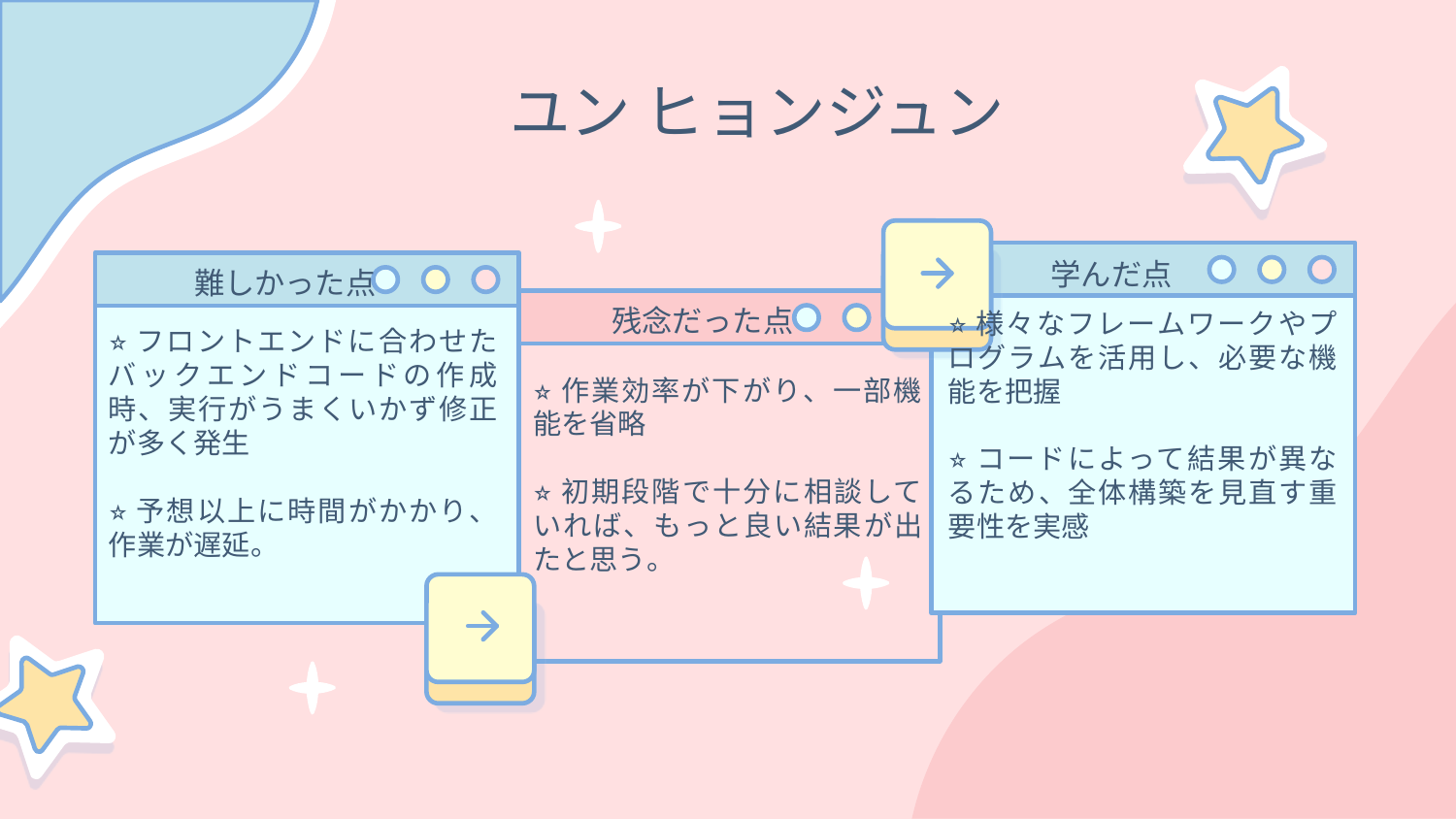

# ユン ヒョンジュン

学んだ点
難しかった点

残念だった点

⭐様々なフレームワークやプログラムを活用し、必要な機能を把握

⭐コードによって結果が異なるため、全体構築を見直す重要性を実感
⭐フロントエンドに合わせたバックエンドコードの作成時、実行がうまくいかず修正が多く発生

⭐予想以上に時間がかかり、作業が遅延。
⭐作業効率が下がり、一部機能を省略

⭐初期段階で十分に相談していれば、もっと良い結果が出たと思う。